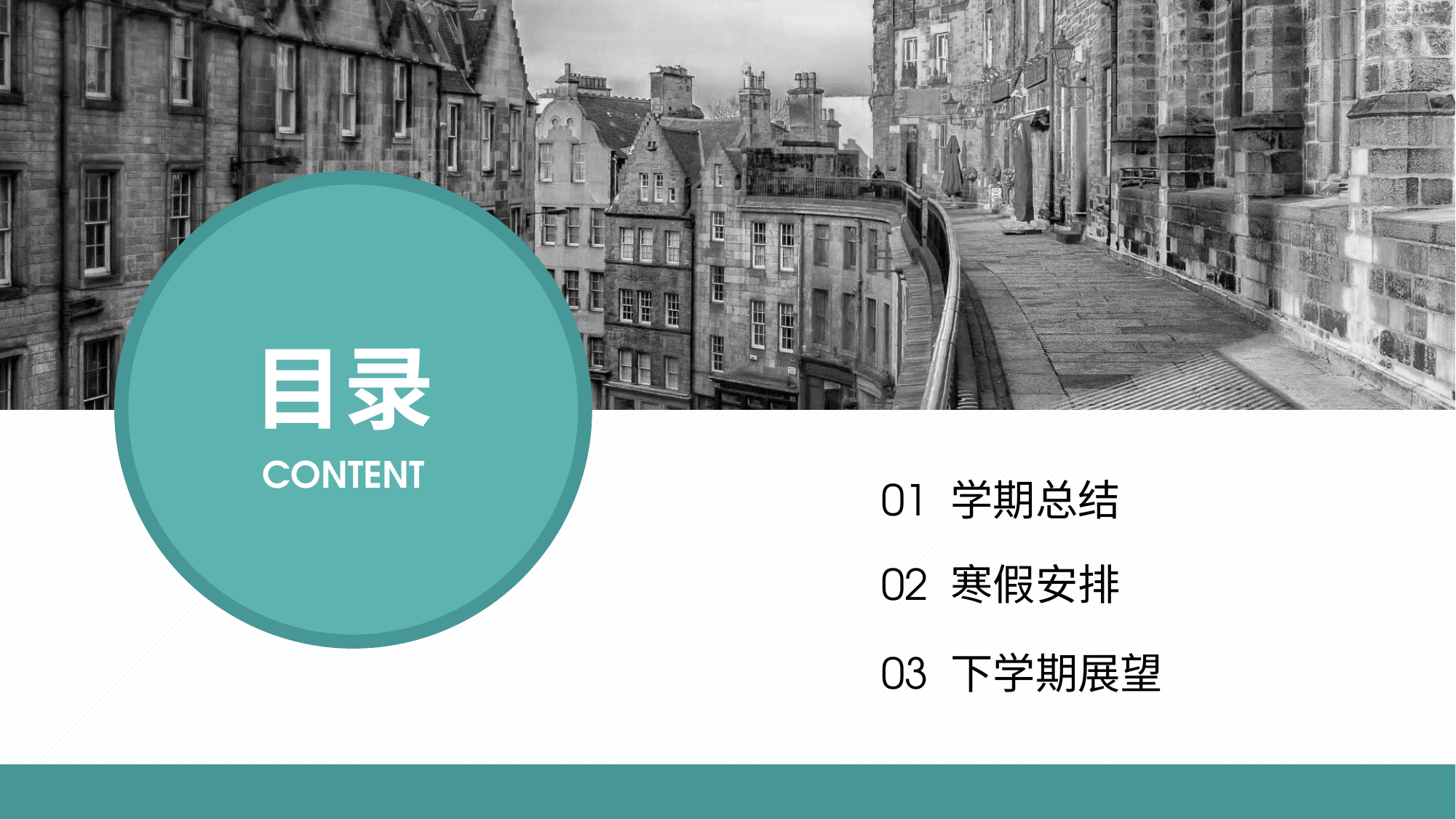

目录
CONTENT
01 学期总结
02 寒假安排
03 下学期展望